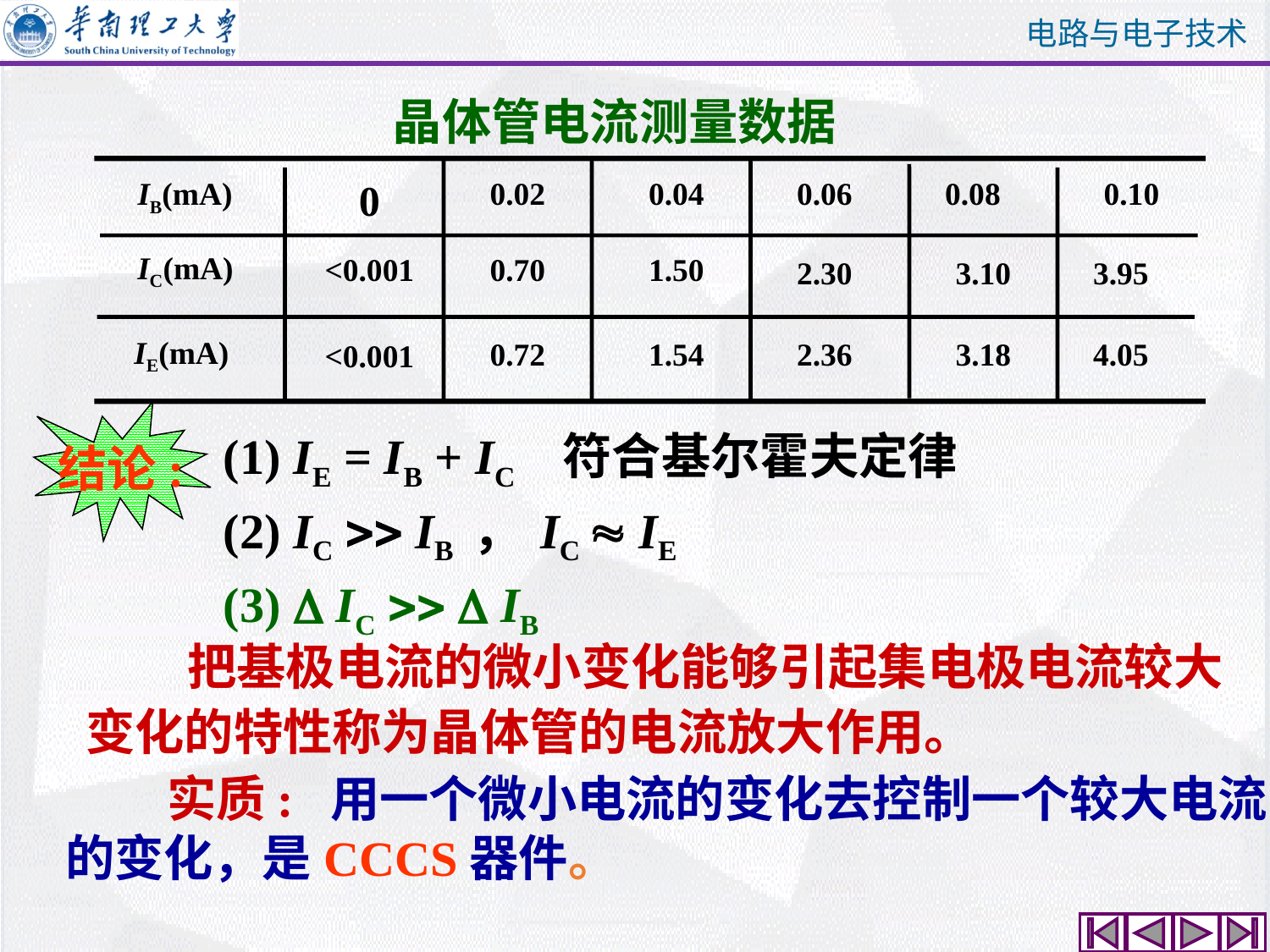

晶体管电流测量数据

0.04
0.06

0
0.02
0.08
0.10
IB(mA)

 IC(mA)
0.70
1.50
<0.001
2.30
3.10
3.95

  IE(mA)
0.72
1.54
2.36
3.18
4.05
<0.001

结论:
(1) IE = IB + IC     符合基尔霍夫定律
(2) IC >> IB ， IC ≈ IE
(3) Δ IC >> Δ IB
        把基极电流的微小变化能够引起集电极电流较大
变化的特性称为晶体管的电流放大作用。
        实质:  用一个微小电流的变化去控制一个较大电流
的变化，是CCCS器件。